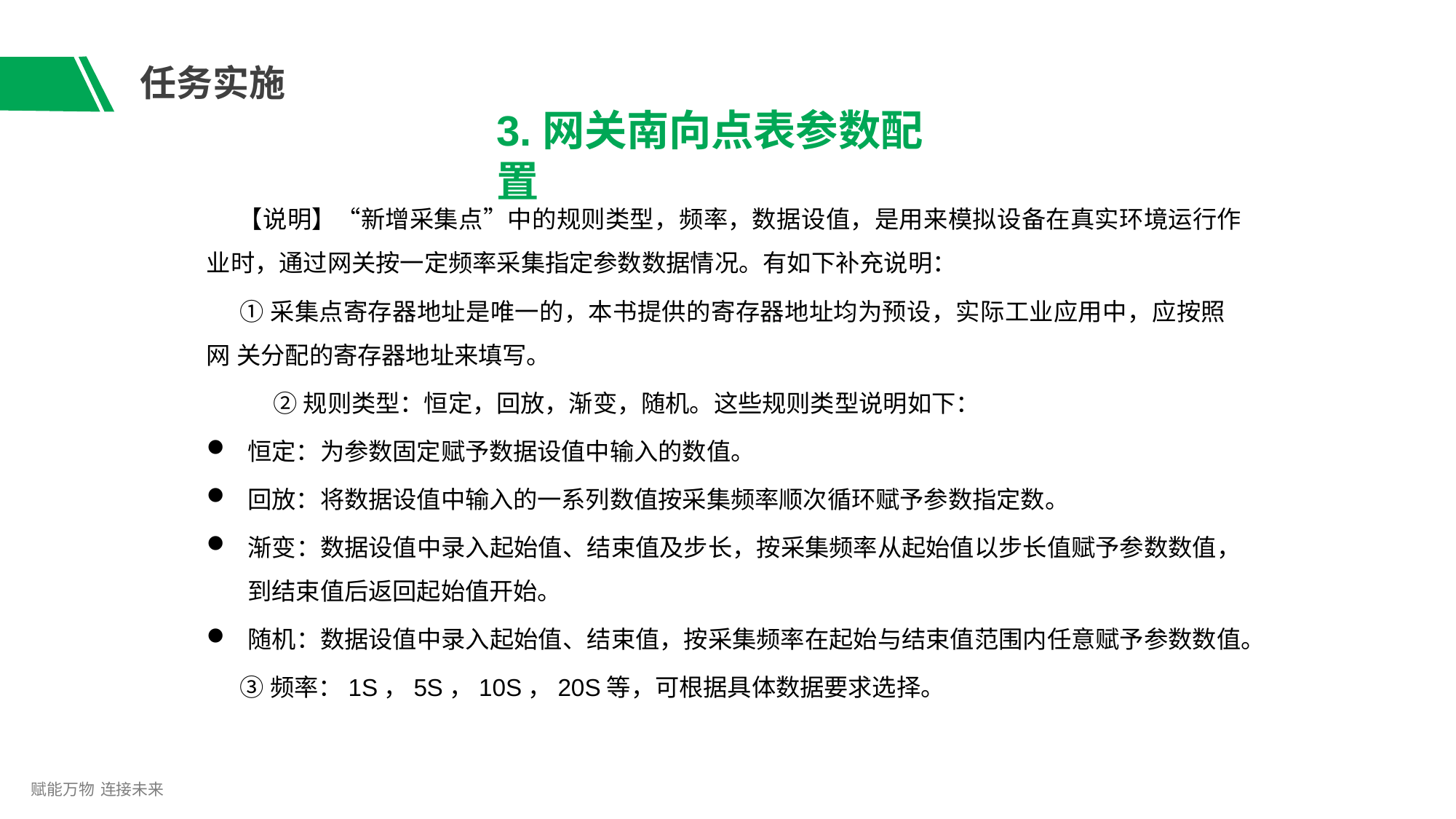

# 任务实施
3.网关南向点表参数配置
【说明】“新增采集点”中的规则类型，频率，数据设值，是用来模拟设备在真实环境运行作
业时，通过网关按一定频率采集指定参数数据情况。有如下补充说明：
①采集点寄存器地址是唯一的，本书提供的寄存器地址均为预设，实际工业应用中，应按照网 关分配的寄存器地址来填写。
②规则类型：恒定，回放，渐变，随机。这些规则类型说明如下：
恒定：为参数固定赋予数据设值中输入的数值。
回放：将数据设值中输入的一系列数值按采集频率顺次循环赋予参数指定数。
渐变：数据设值中录入起始值、结束值及步长，按采集频率从起始值以步长值赋予参数数值， 到结束值后返回起始值开始。
随机：数据设值中录入起始值、结束值，按采集频率在起始与结束值范围内任意赋予参数数值。
③频率：1S，5S，10S，20S等，可根据具体数据要求选择。
赋能万物 连接未来